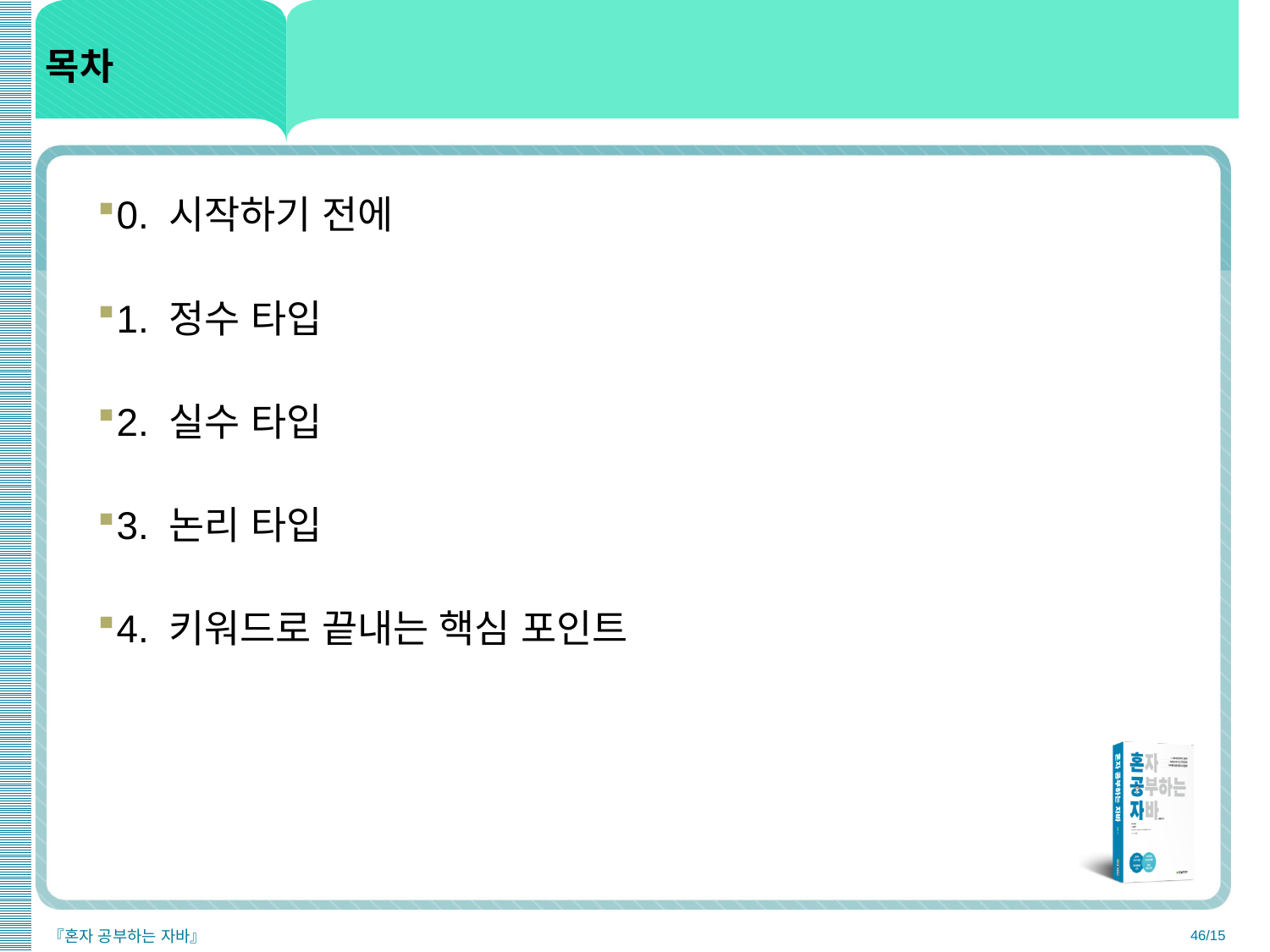

목차
0. 시작하기 전에
1. 정수 타입
2. 실수 타입
3. 논리 타입
4. 키워드로 끝내는 핵심 포인트